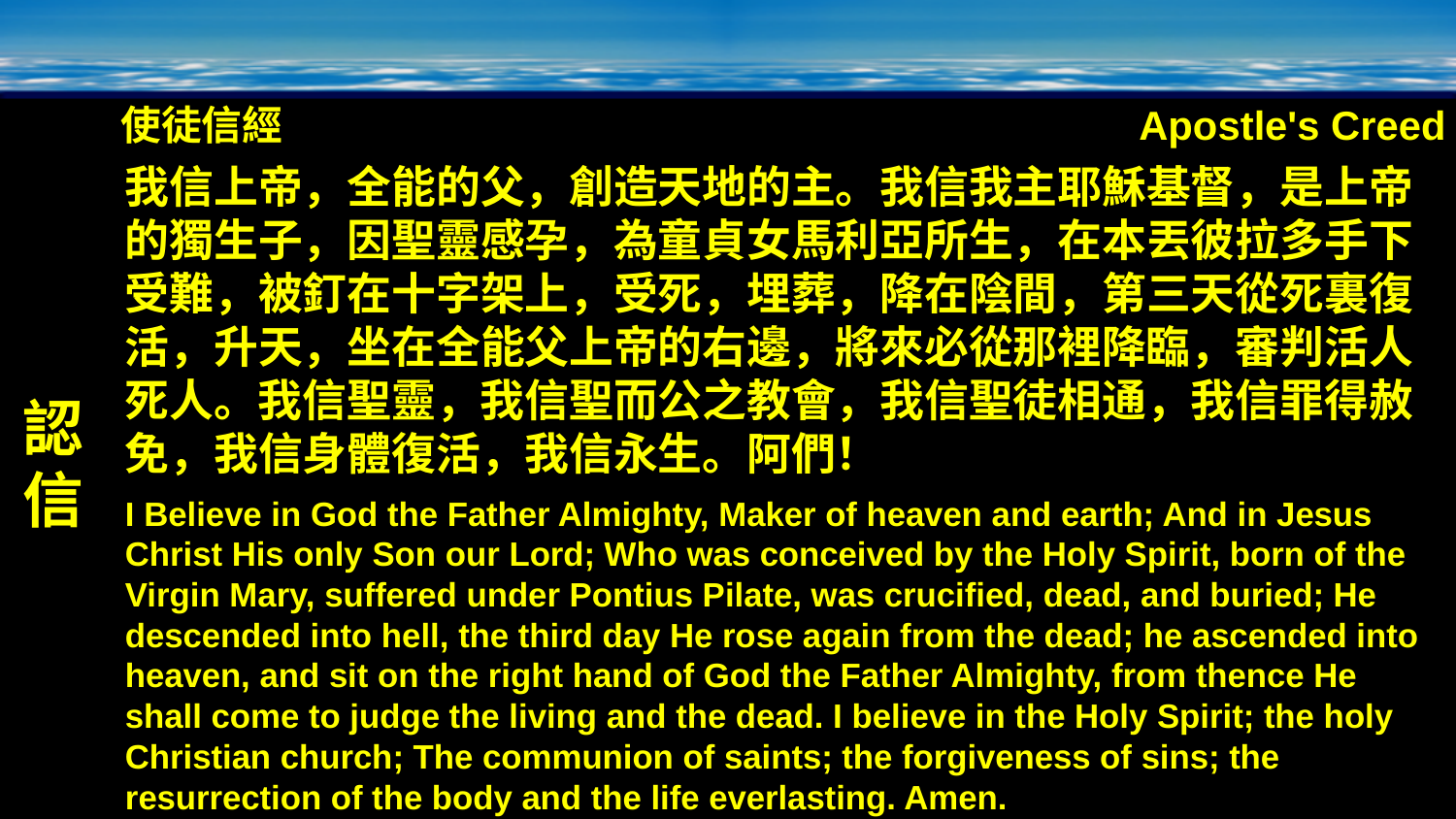

使徒信經
Apostle's Creed
認信
我信上帝，全能的父，創造天地的主。我信我主耶穌基督，是上帝的獨生子，因聖靈感孕，為童貞女馬利亞所生，在本丟彼拉多手下受難，被釘在十字架上，受死，埋葬，降在陰間，第三天從死裏復活，升天，坐在全能父上帝的右邊，將來必從那裡降臨，審判活人死人。我信聖靈，我信聖而公之教會，我信聖徒相通，我信罪得赦免，我信身體復活，我信永生。阿們！
I Believe in God the Father Almighty, Maker of heaven and earth; And in Jesus Christ His only Son our Lord; Who was conceived by the Holy Spirit, born of the Virgin Mary, suffered under Pontius Pilate, was crucified, dead, and buried; He descended into hell, the third day He rose again from the dead; he ascended into heaven, and sit on the right hand of God the Father Almighty, from thence He shall come to judge the living and the dead. I believe in the Holy Spirit; the holy Christian church; The communion of saints; the forgiveness of sins; the resurrection of the body and the life everlasting. Amen.